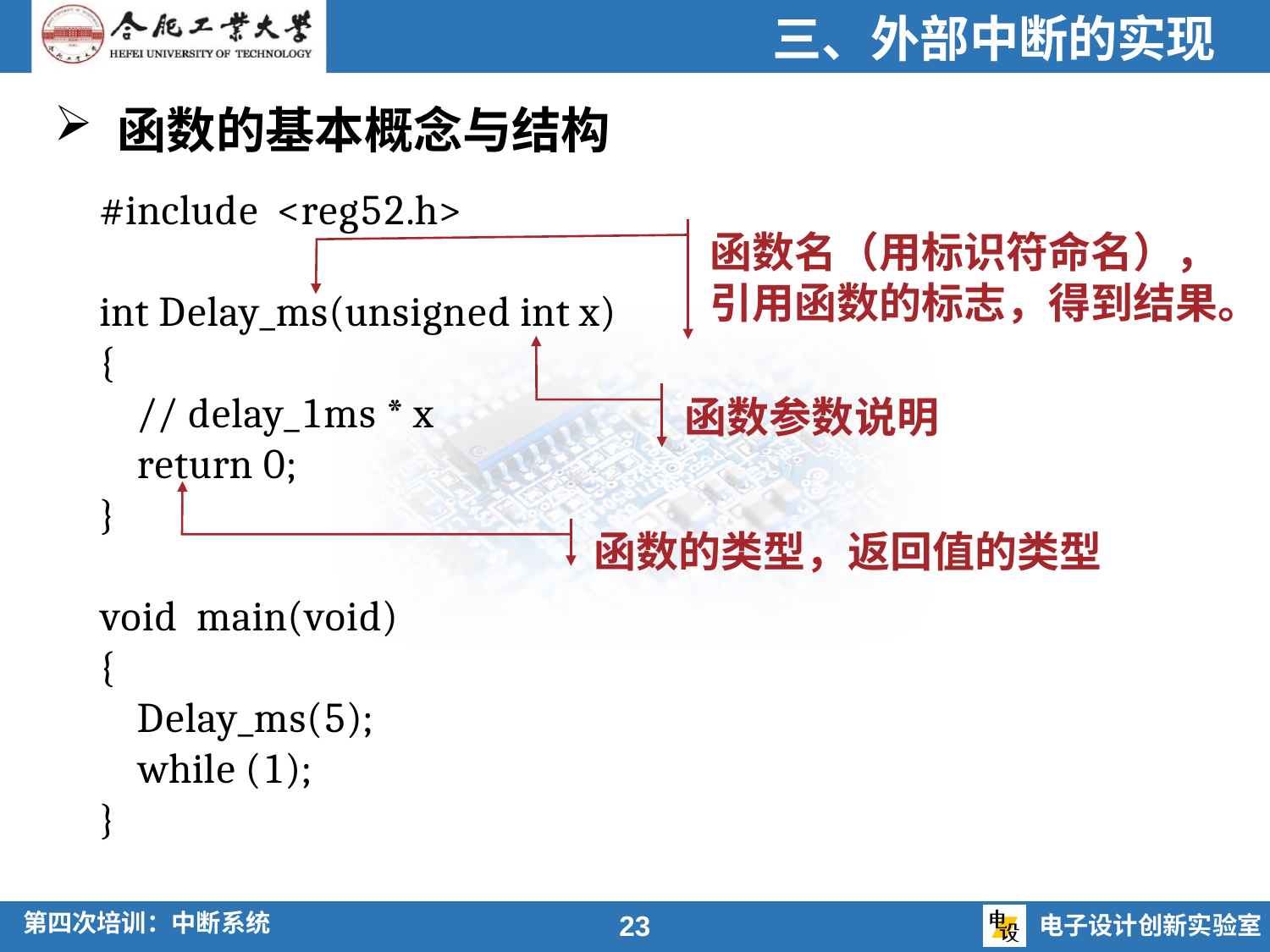

三、外部中断的实现
函数的基本概念与结构
#include  <reg52.h>

int Delay_ms(unsigned int x)
{
    // delay_1ms * x
    return 0;
}

void  main(void)
{
    Delay_ms(5);
    while (1);
}
函数名（用标识符命名），
引用函数的标志，得到结果。
函数参数说明
函数的类型，返回值的类型
23